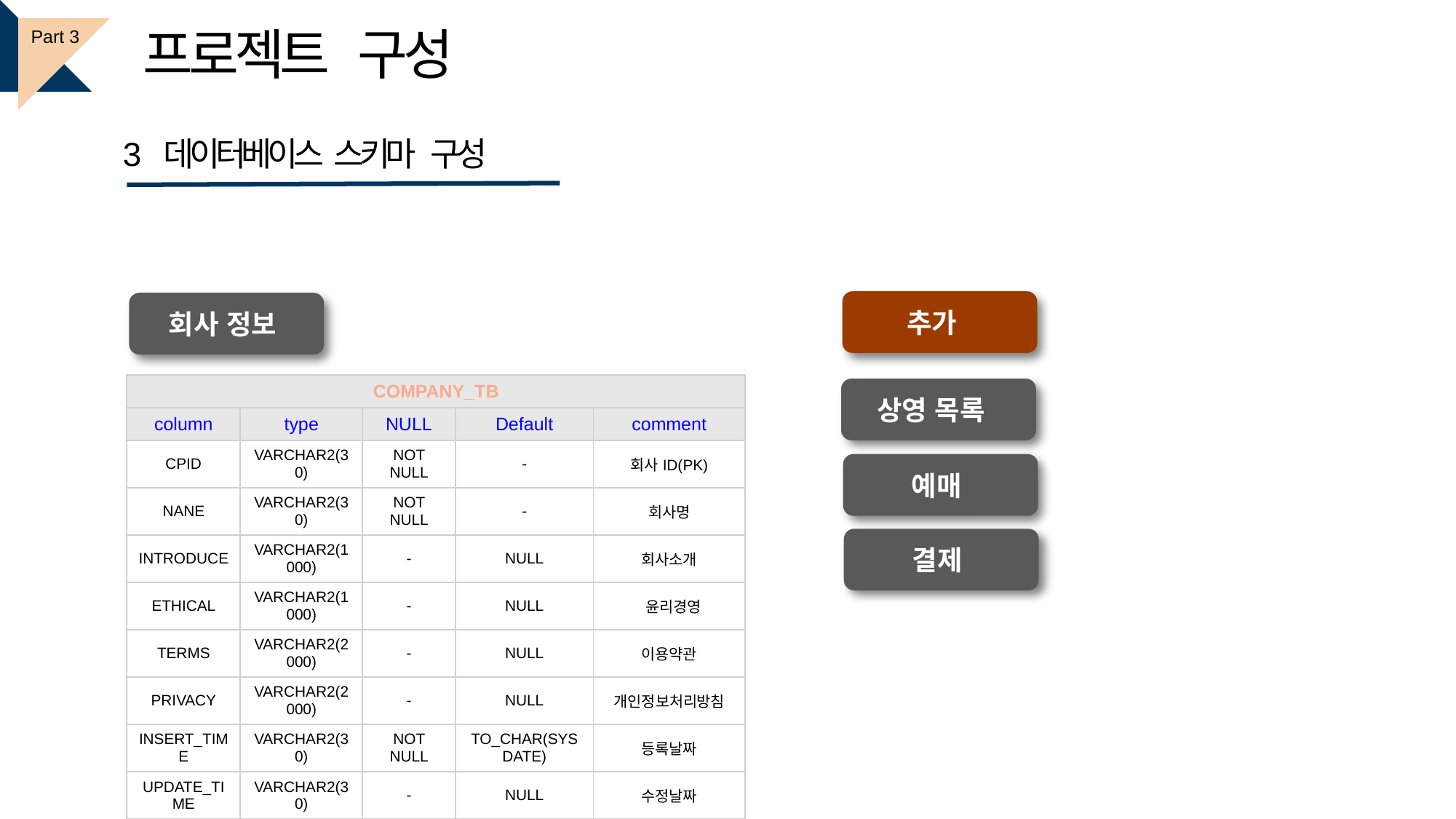

프로젝트   구성

Part 3
3   데이터베이스   스키마    구성
추가
회사 정보
| COMPANY\_TB |  |  |  |  |
| --- | --- | --- | --- | --- |
| column | type | NULL | Default | comment |
| CPID | VARCHAR2(30) | NOT NULL | - | 회사ID(PK) |
| NANE | VARCHAR2(30) | NOT NULL | - | 회사명 |
| INTRODUCE | VARCHAR2(1000) | - | NULL | 회사소개 |
| ETHICAL | VARCHAR2(1000) | - | NULL | 윤리경영 |
| TERMS | VARCHAR2(2000) | - | NULL | 이용약관 |
| PRIVACY | VARCHAR2(2000) | - | NULL | 개인정보처리방침 |
| INSERT\_TIME | VARCHAR2(30) | NOT NULL | TO\_CHAR(SYSDATE) | 등록날짜 |
| UPDATE\_TIME | VARCHAR2(30) | - | NULL | 수정날짜 |
상영 목록
예매
결제